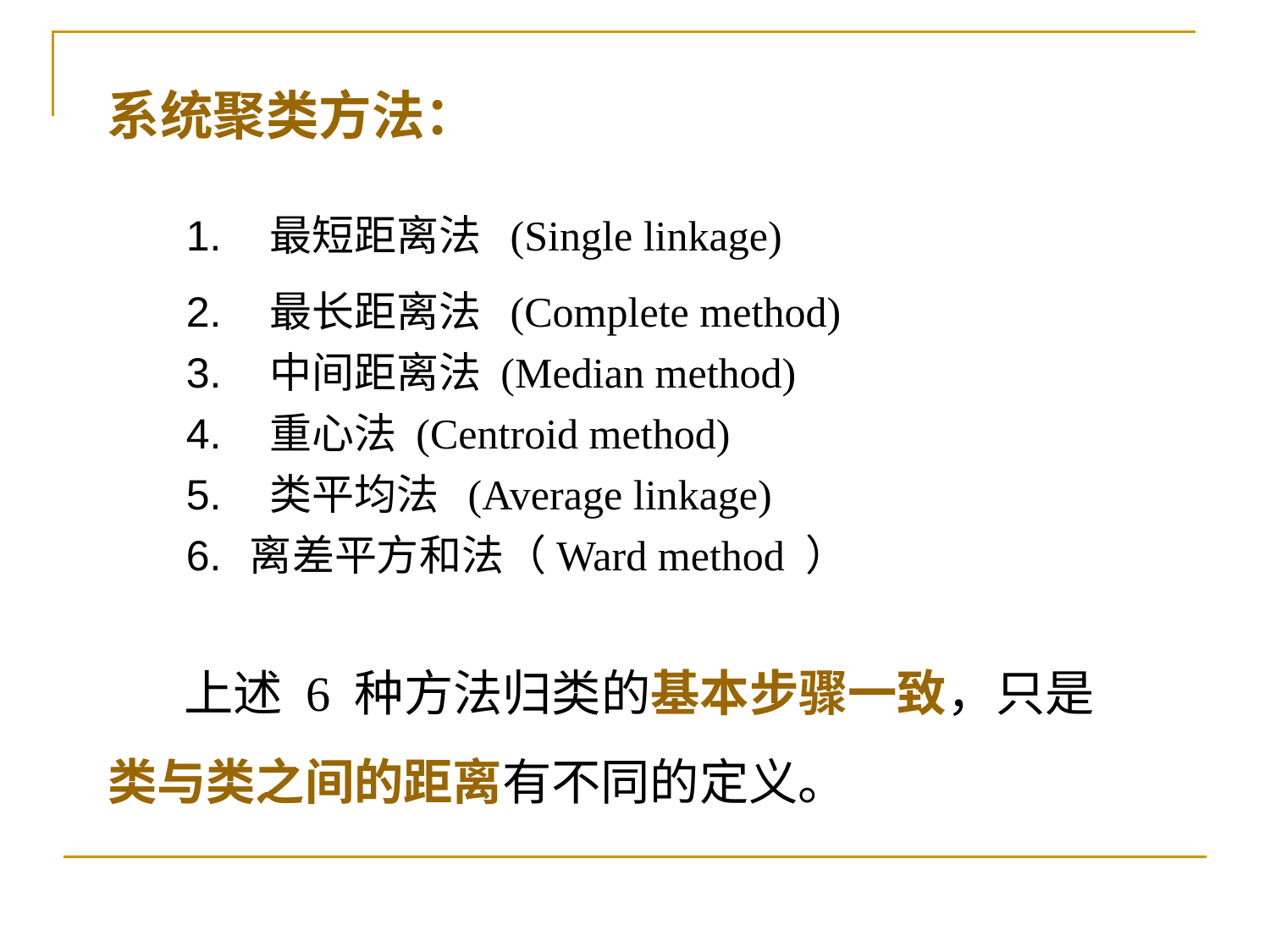

系统聚类方法：
 最短距离法  (Single linkage)
 最长距离法  (Complete method)
 中间距离法 (Median method)
 重心法 (Centroid method)
 类平均法  (Average linkage)
离差平方和法（Ward method ）
       上述 6 种方法归类的基本步骤一致，只是类与类之间的距离有不同的定义。